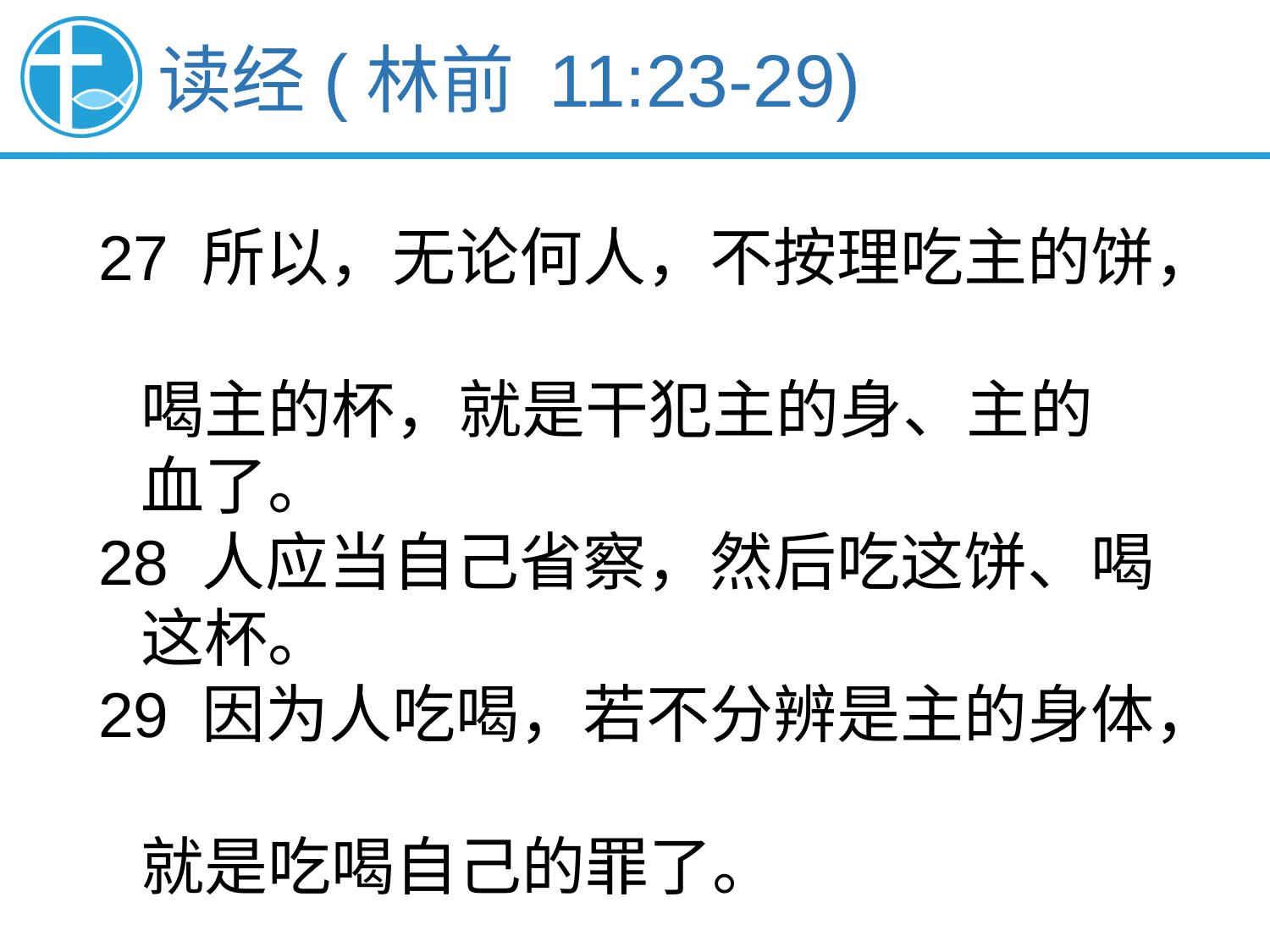

读经(林前 11:23-29)

27 所以，无论何人，不按理吃主的饼，
   喝主的杯，就是干犯主的身、主的
   血了。
28 人应当自己省察，然后吃这饼、喝
   这杯。
29 因为人吃喝，若不分辨是主的身体，
   就是吃喝自己的罪了。